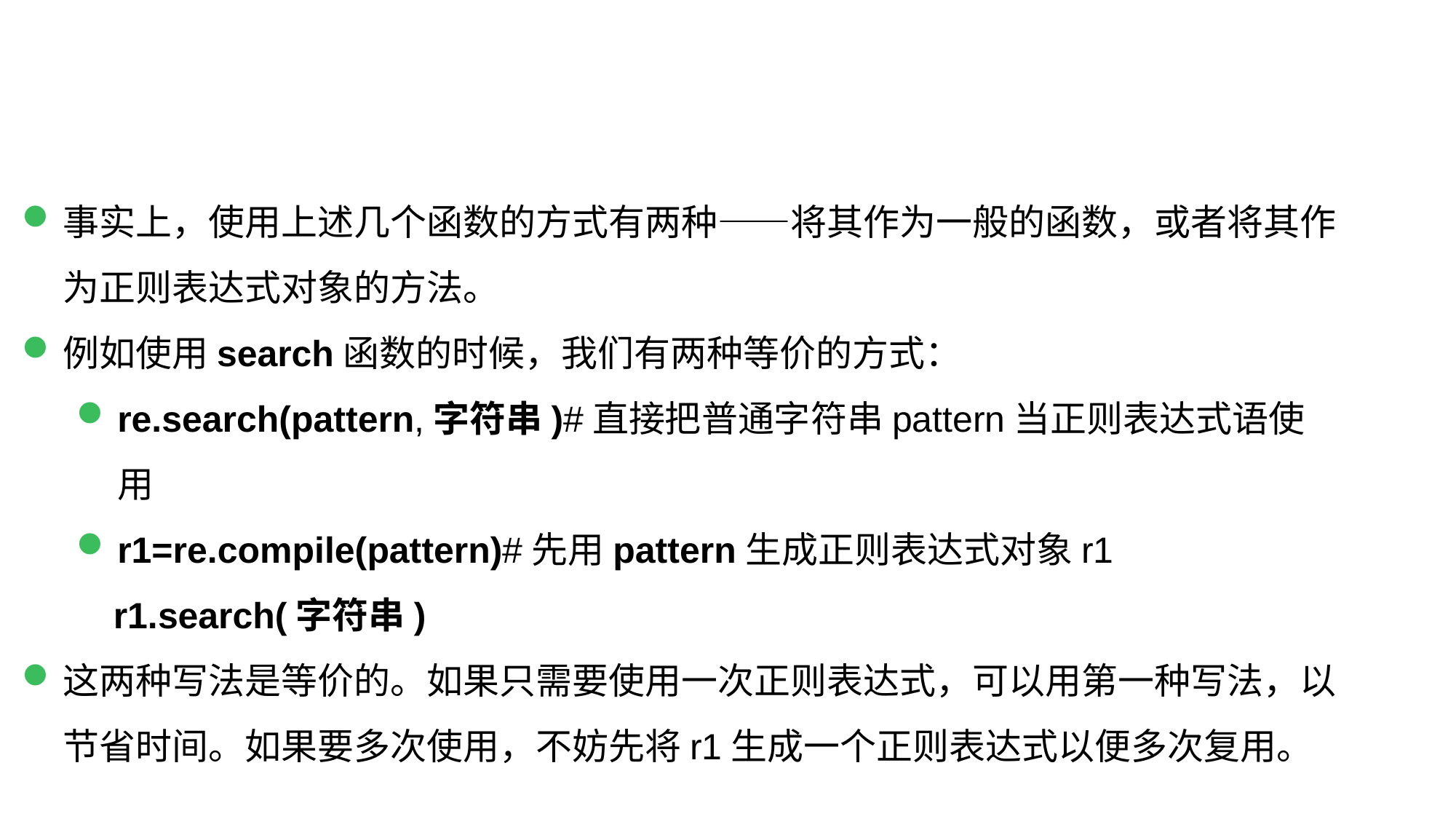

re模块
聚类分析
事实上，使用上述几个函数的方式有两种——将其作为一般的函数，或者将其作为正则表达式对象的方法。
例如使用search函数的时候，我们有两种等价的方式：
re.search(pattern,字符串)#直接把普通字符串pattern当正则表达式语使用
r1=re.compile(pattern)#先用pattern生成正则表达式对象r1
         r1.search(字符串)
这两种写法是等价的。如果只需要使用一次正则表达式，可以用第一种写法，以节省时间。如果要多次使用，不妨先将r1生成一个正则表达式以便多次复用。